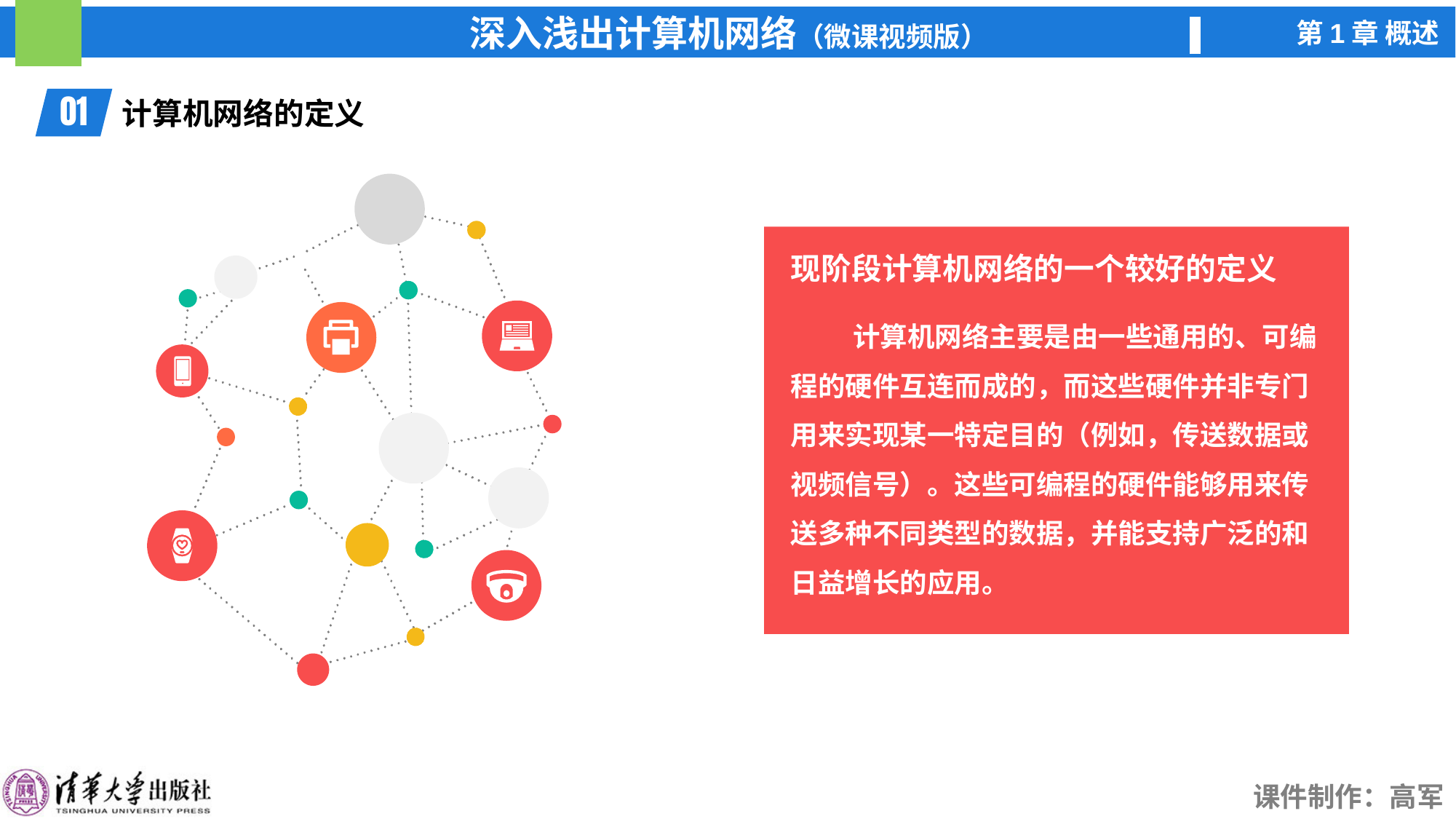

01
计算机网络的定义

现阶段计算机网络的一个较好的定义
         计算机网络主要是由一些通用的、可编程的硬件互连而成的，而这些硬件并非专门用来实现某一特定目的（例如，传送数据或视频信号）。这些可编程的硬件能够用来传送多种不同类型的数据，并能支持广泛的和日益增长的应用。